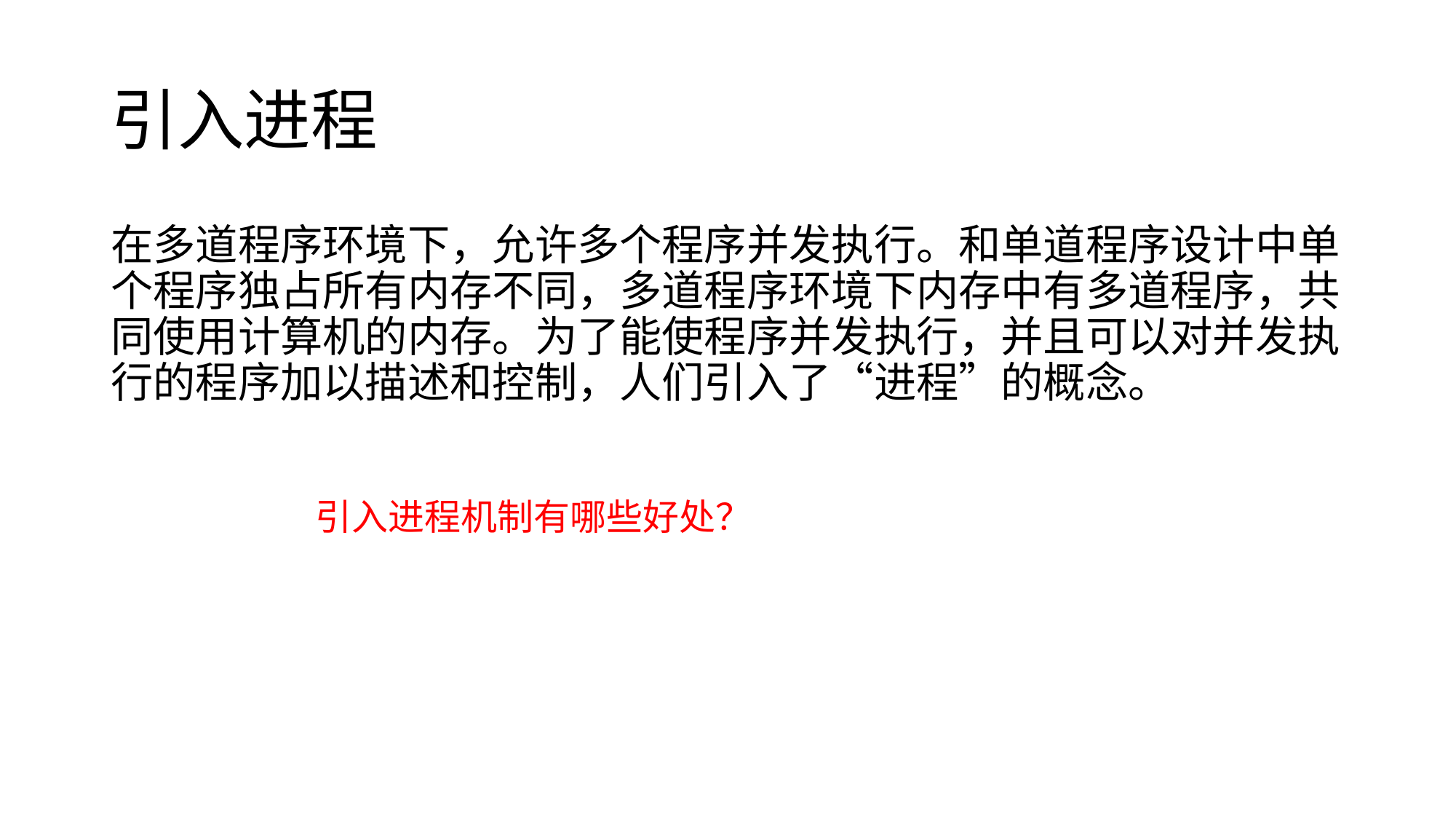

# 引入进程
在多道程序环境下，允许多个程序并发执行。和单道程序设计中单个程序独占所有内存不同，多道程序环境下内存中有多道程序，共同使用计算机的内存。为了能使程序并发执行，并且可以对并发执行的程序加以描述和控制，人们引入了“进程”的概念。
引入进程机制有哪些好处？